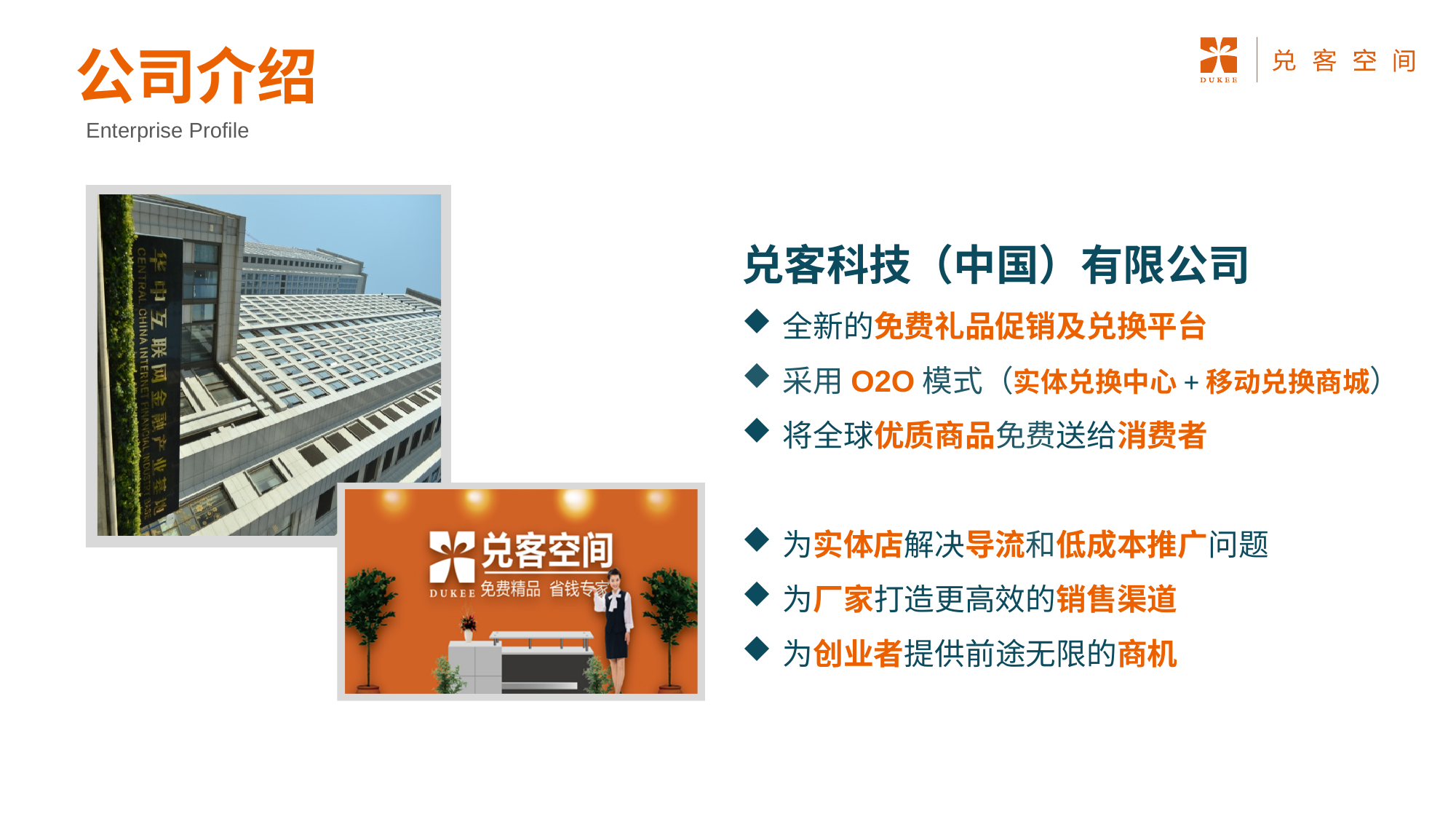

公司介绍
Enterprise Profile
兑客科技（中国）有限公司
全新的免费礼品促销及兑换平台
采用O2O模式（实体兑换中心+移动兑换商城）
将全球优质商品免费送给消费者

为实体店解决导流和低成本推广问题
为厂家打造更高效的销售渠道
为创业者提供前途无限的商机